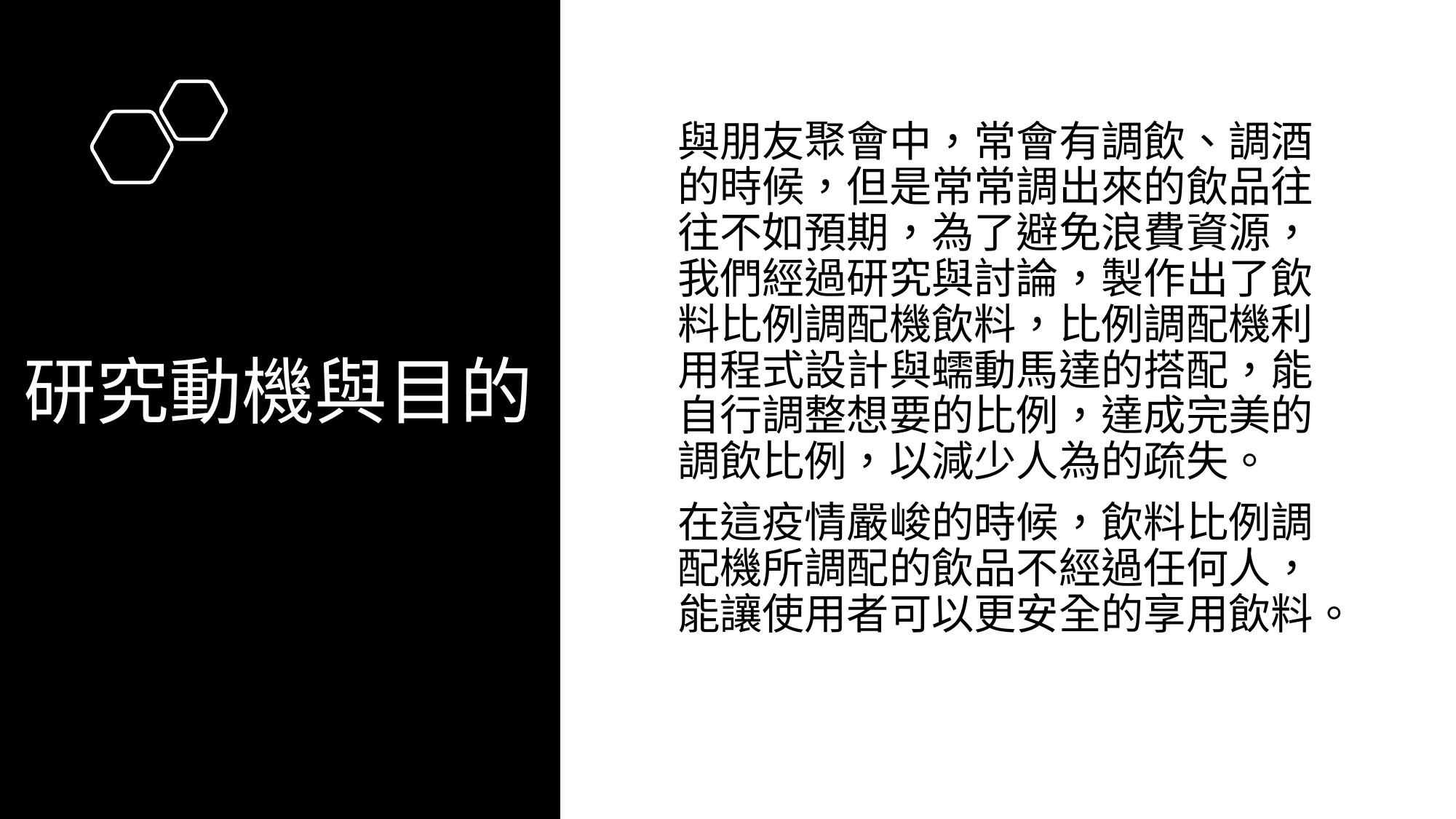

與朋友聚會中，常會有調飲、調酒的時候，但是常常調出來的飲品往往不如預期，為了避免浪費資源，我們經過研究與討論，製作出了飲料比例調配機飲料，比例調配機利用程式設計與蠕動馬達的搭配，能自行調整想要的比例，達成完美的調飲比例，以減少人為的疏失。
在這疫情嚴峻的時候，飲料比例調配機所調配的飲品不經過任何人，能讓使用者可以更安全的享用飲料。

# 研究動機與目的